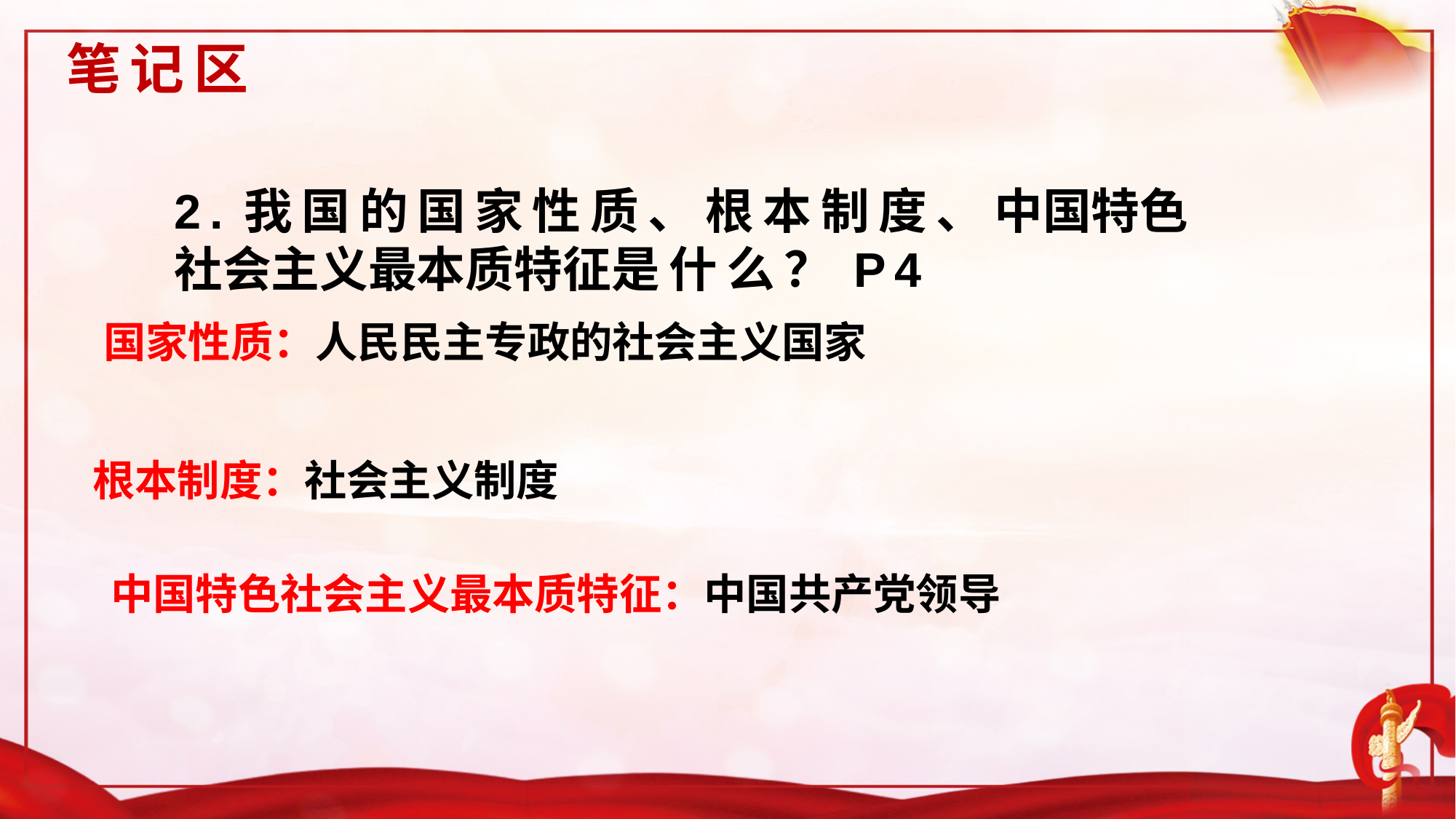

# 笔记区
2.我国的国家性质、根本制度、中国特色社会主义最本质特征是什么？P4
国家性质：人民民主专政的社会主义国家

根本制度：社会主义制度

中国特色社会主义最本质特征：中国共产党领导